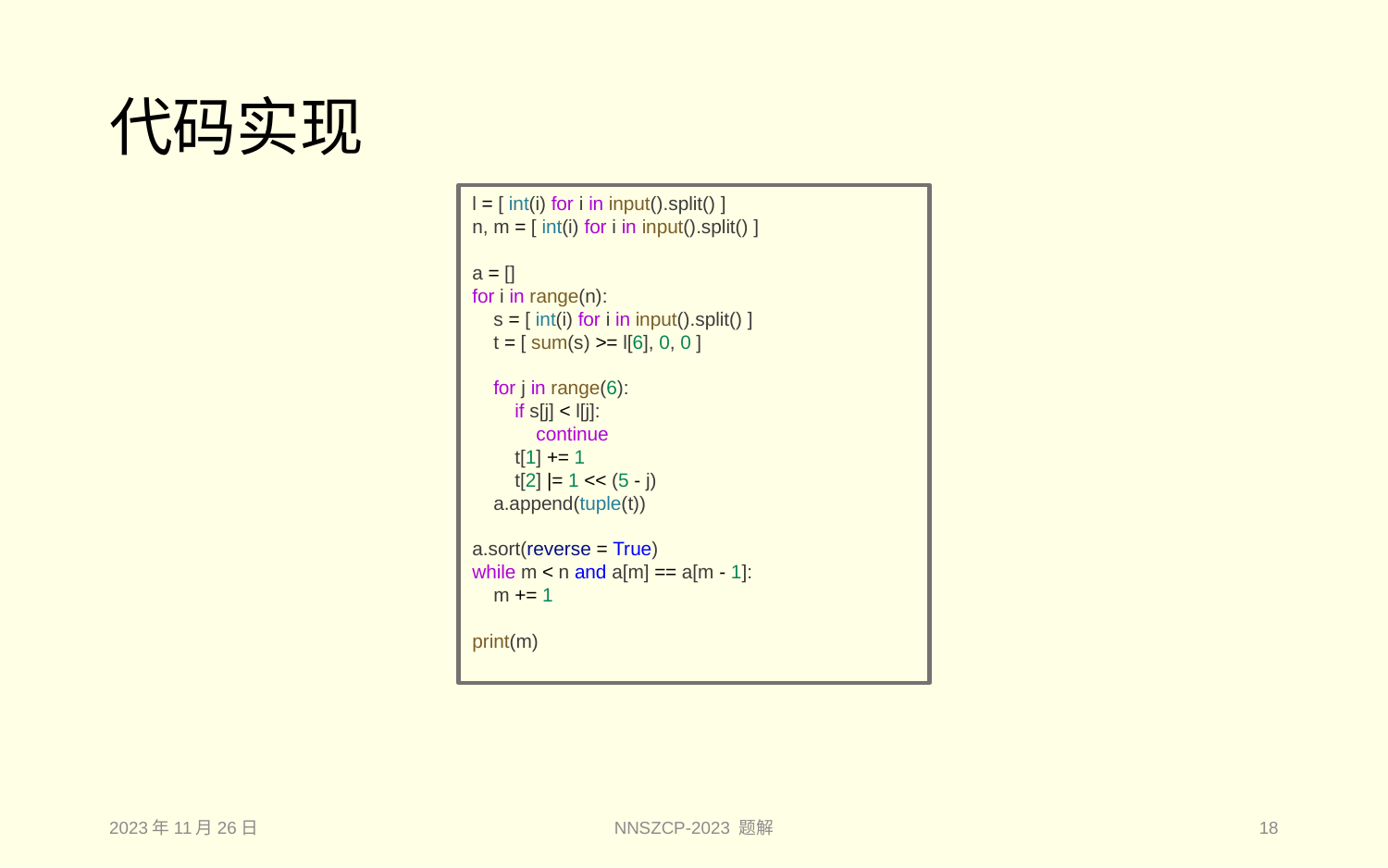

# 代码实现
l = [ int(i) for i in input().split() ]
n, m = [ int(i) for i in input().split() ]
a = []
for i in range(n):
    s = [ int(i) for i in input().split() ]
    t = [ sum(s) >= l[6], 0, 0 ]

    for j in range(6):
        if s[j] < l[j]:
            continue
        t[1] += 1
        t[2] |= 1 << (5 - j)
    a.append(tuple(t))
a.sort(reverse = True)
while m < n and a[m] == a[m - 1]:
    m += 1
print(m)
2023年11月26日
NNSZCP-2023 题解
18